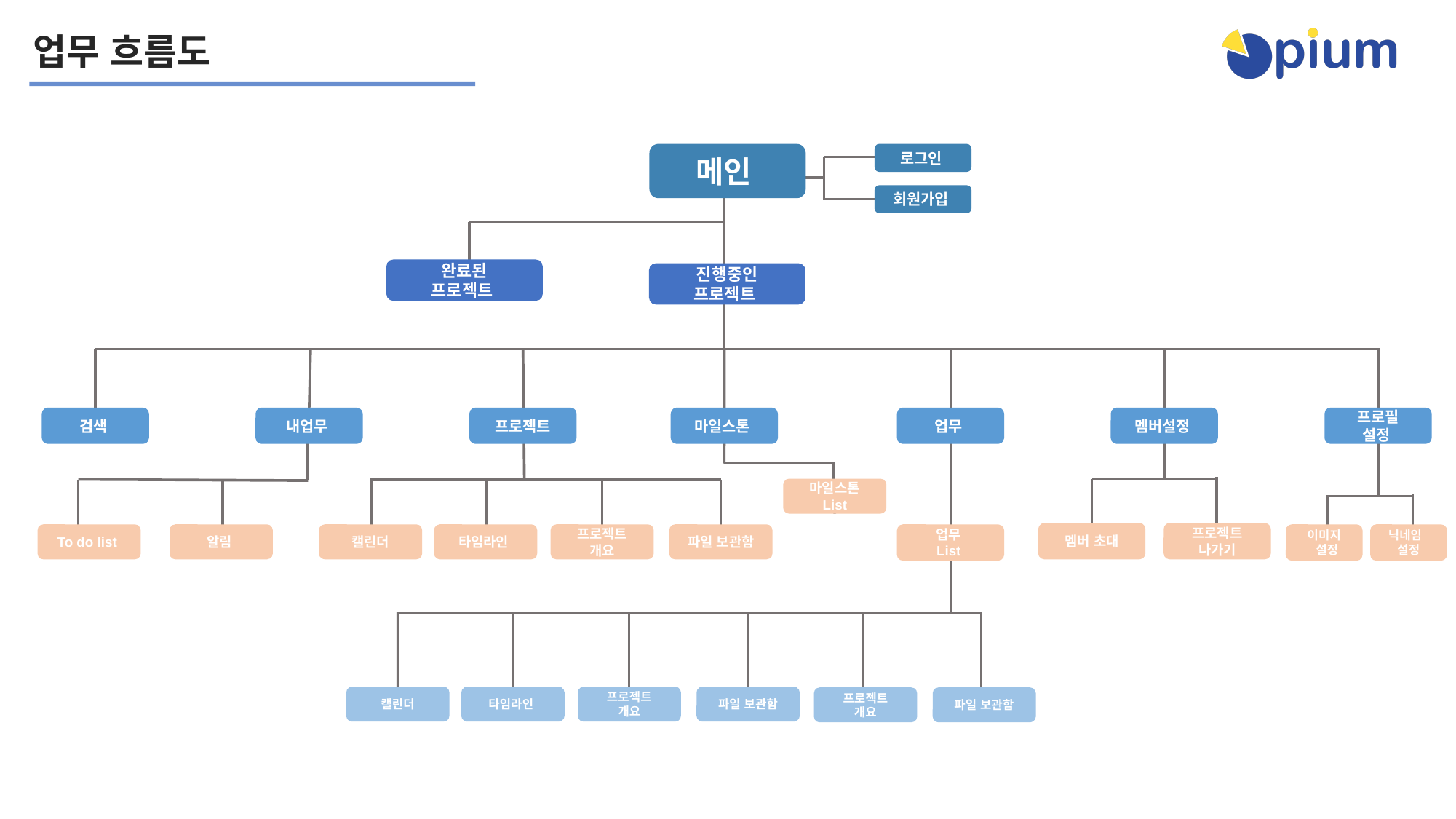

업무 흐름도
메인
로그인
회원가입
완료된
프로젝트
진행중인
프로젝트
검색
내업무
프로젝트
마일스톤
업무
멤버설정
프로필
설정
마일스톤
List
멤버 초대
프로젝트
나가기
파일 보관함
프로젝트
개요
타임라인
캘린더
To do list
알림
업무
List
이미지
 설정
닉네임
설정
파일 보관함
프로젝트
개요
타임라인
캘린더
파일 보관함
프로젝트
개요